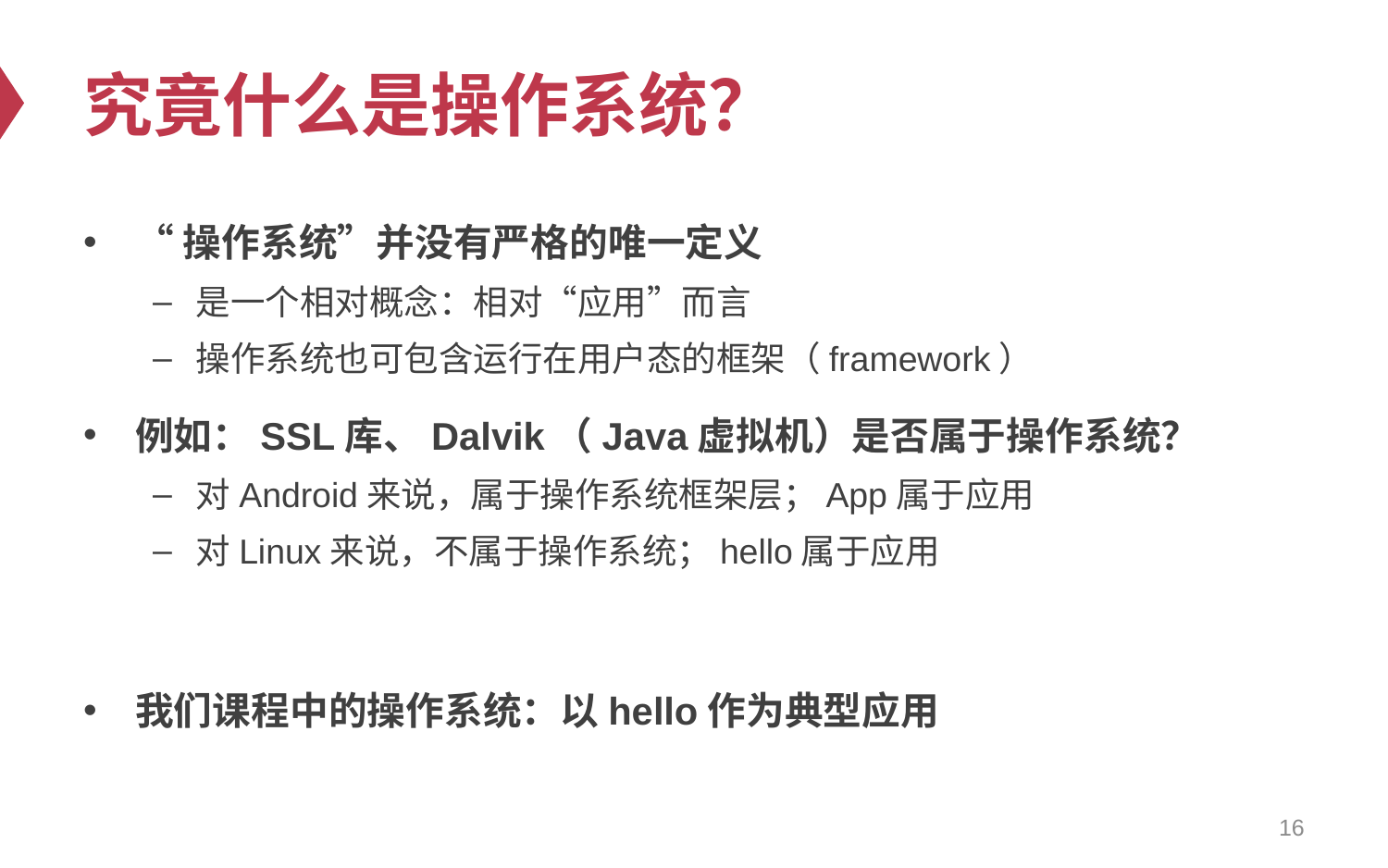

# 究竟什么是操作系统？
“操作系统”并没有严格的唯一定义
是一个相对概念：相对“应用”而言
操作系统也可包含运行在用户态的框架（framework）
例如：SSL库、Dalvik（Java虚拟机）是否属于操作系统？
对Android来说，属于操作系统框架层；App属于应用
对Linux来说，不属于操作系统；hello属于应用

我们课程中的操作系统：以hello作为典型应用
16